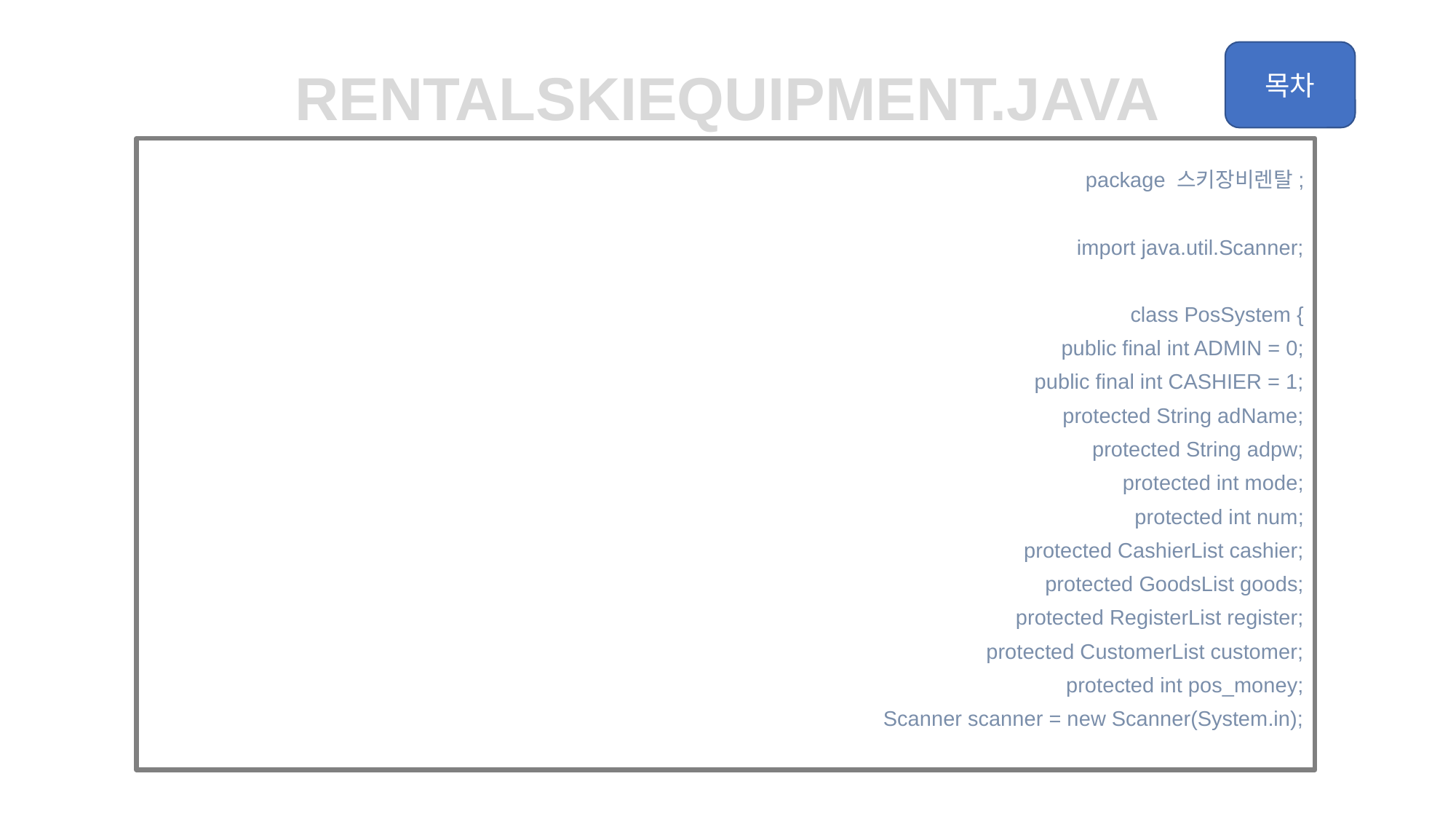

rentalskiequipment.java

package 스키장비렌탈;

import java.util.Scanner;

class PosSystem {
	public final int ADMIN = 0;
	public final int CASHIER = 1;
	protected String adName;
	protected String adpw;
	protected int mode;
	protected int num;
	protected CashierList cashier;
	protected GoodsList goods;
	protected RegisterList register;
	protected CustomerList customer;
	protected int pos_money;
	Scanner scanner = new Scanner(System.in);